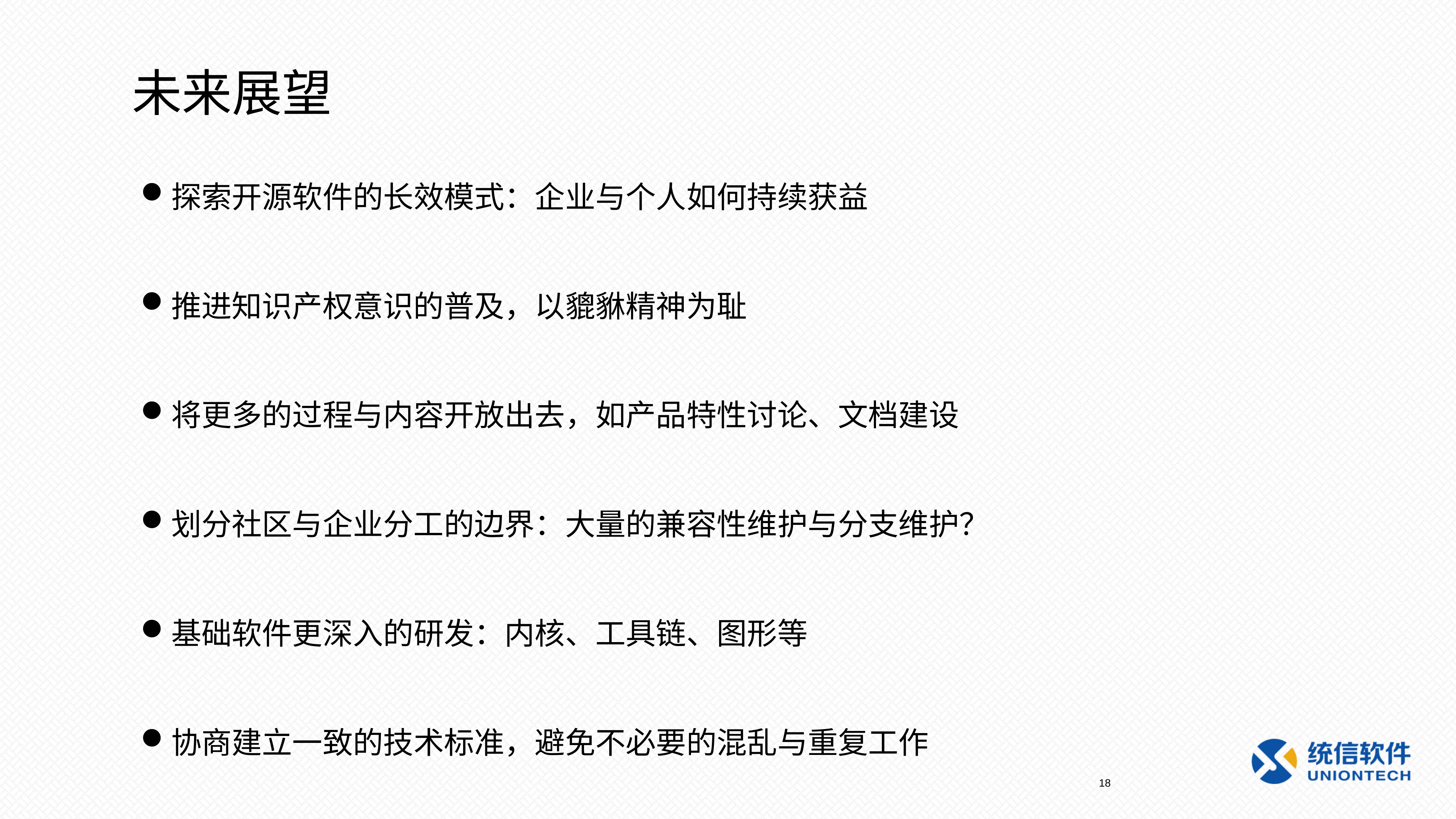

未来展望
探索开源软件的长效模式：企业与个人如何持续获益

推进知识产权意识的普及，以貔貅精神为耻

将更多的过程与内容开放出去，如产品特性讨论、文档建设

划分社区与企业分工的边界：大量的兼容性维护与分支维护？

基础软件更深入的研发：内核、工具链、图形等

协商建立一致的技术标准，避免不必要的混乱与重复工作
18